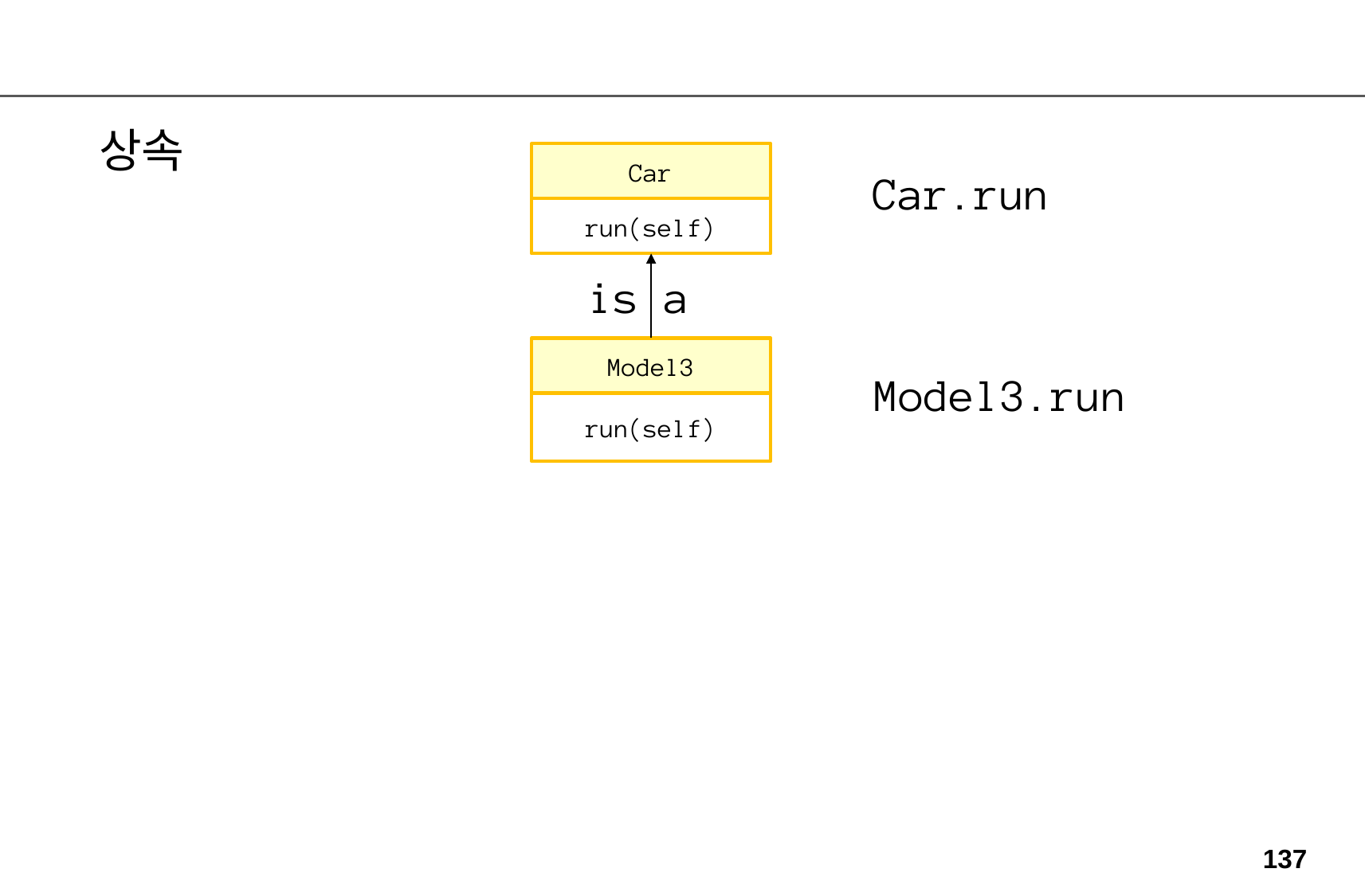

상속
Car
Car.run
run(self)
is a
Model3
Model3.run
run(self)